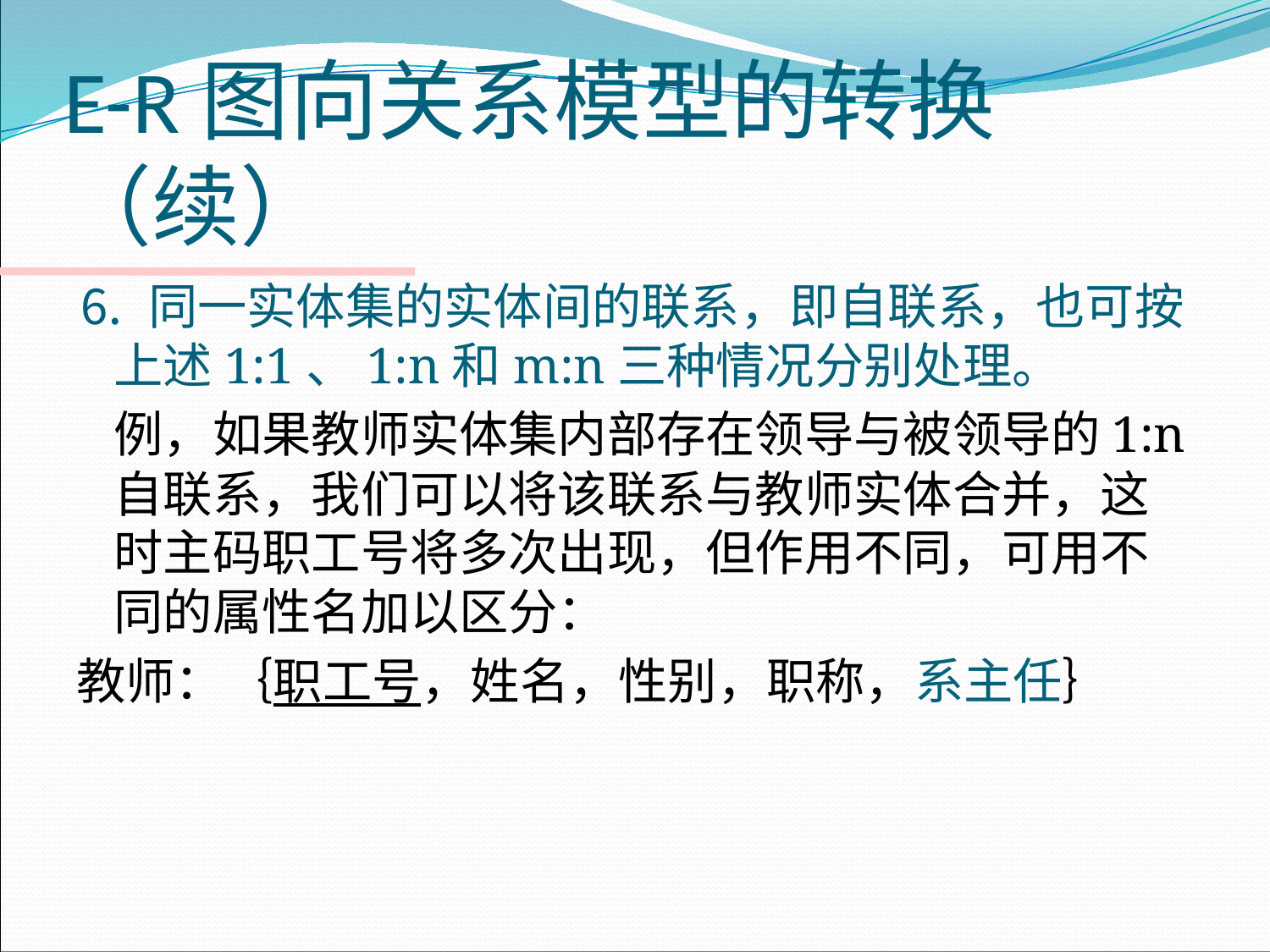

# E-R图向关系模型的转换（续）
⒍ 同一实体集的实体间的联系，即自联系，也可按上述1:1、1:n和m:n三种情况分别处理。
	例，如果教师实体集内部存在领导与被领导的1:n自联系，我们可以将该联系与教师实体合并，这时主码职工号将多次出现，但作用不同，可用不同的属性名加以区分：
教师：｛职工号，姓名，性别，职称，系主任｝

757